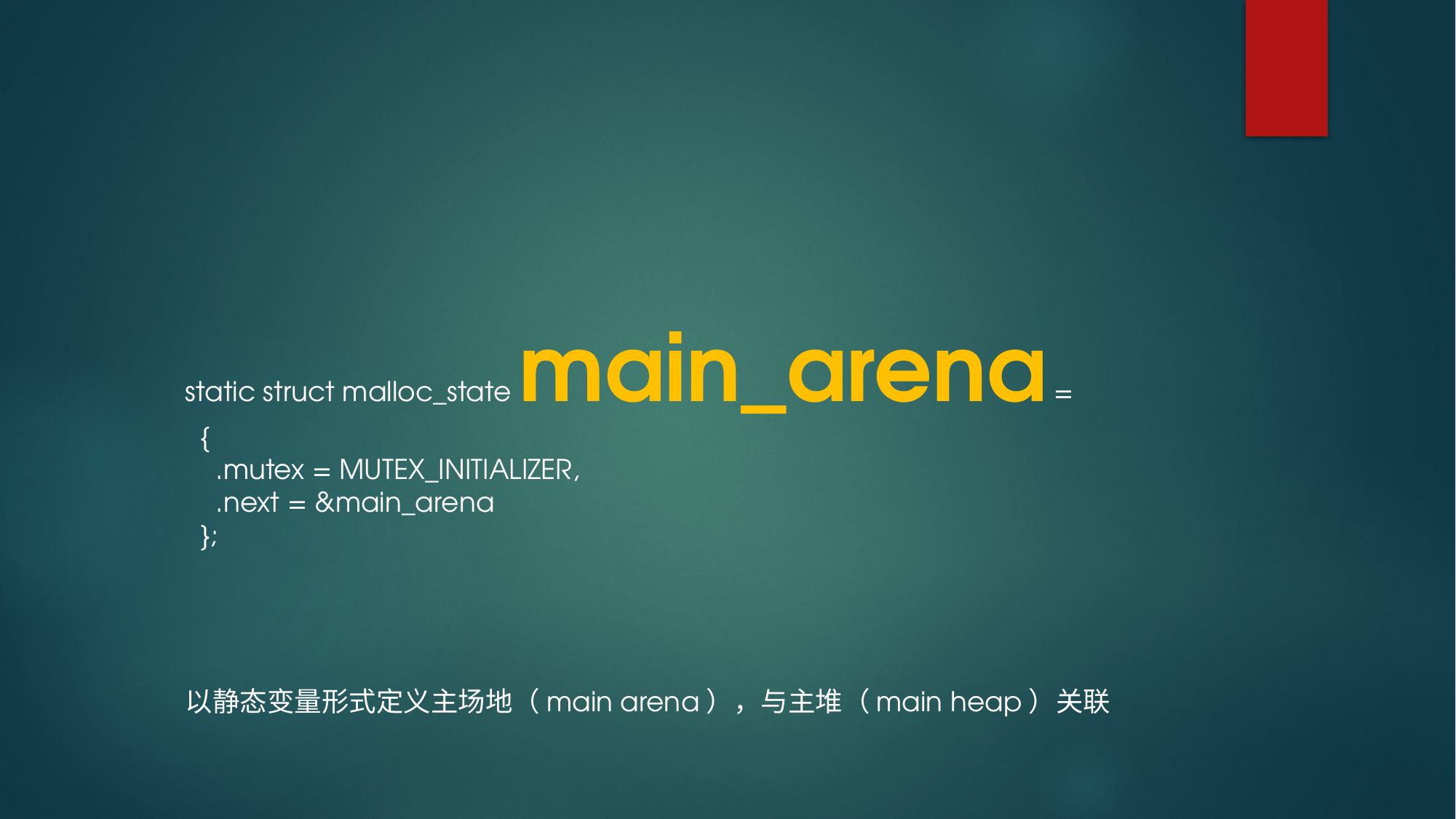

static struct malloc_state main_arena =
  {
    .mutex = MUTEX_INITIALIZER,
    .next = &main_arena
  };
以静态变量形式定义主场地（main arena），与主堆（main heap）关联